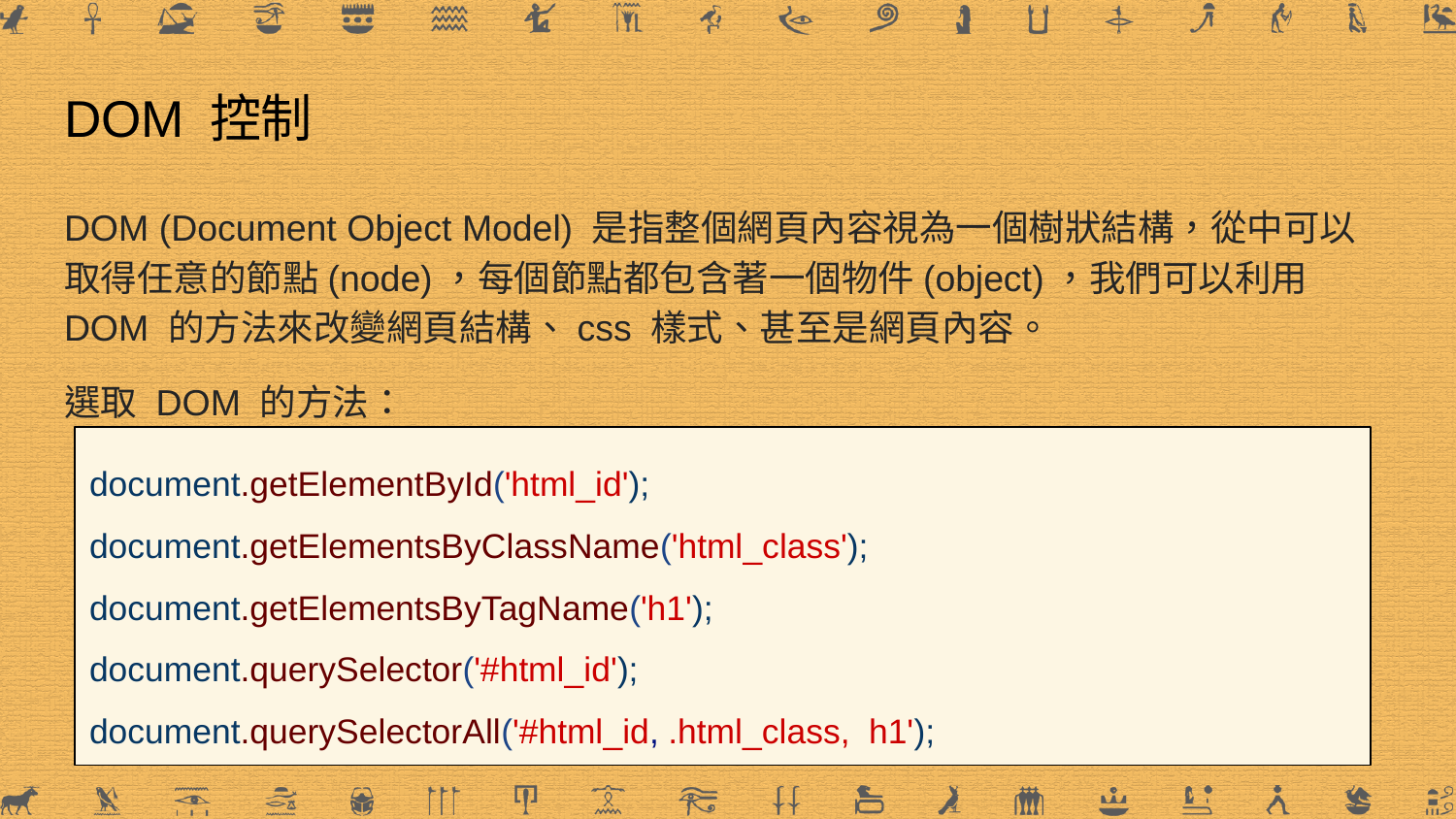

# DOM 控制
DOM (Document Object Model) 是指整個網頁內容視為一個樹狀結構，從中可以取得任意的節點(node)，每個節點都包含著一個物件(object)，我們可以利用 DOM 的方法來改變網頁結構、css 樣式、甚至是網頁內容。
選取 DOM 的方法：

document.getElementById('html_id');
document.getElementsByClassName('html_class');
document.getElementsByTagName('h1');
document.querySelector('#html_id');
document.querySelectorAll('#html_id, .html_class,  h1');